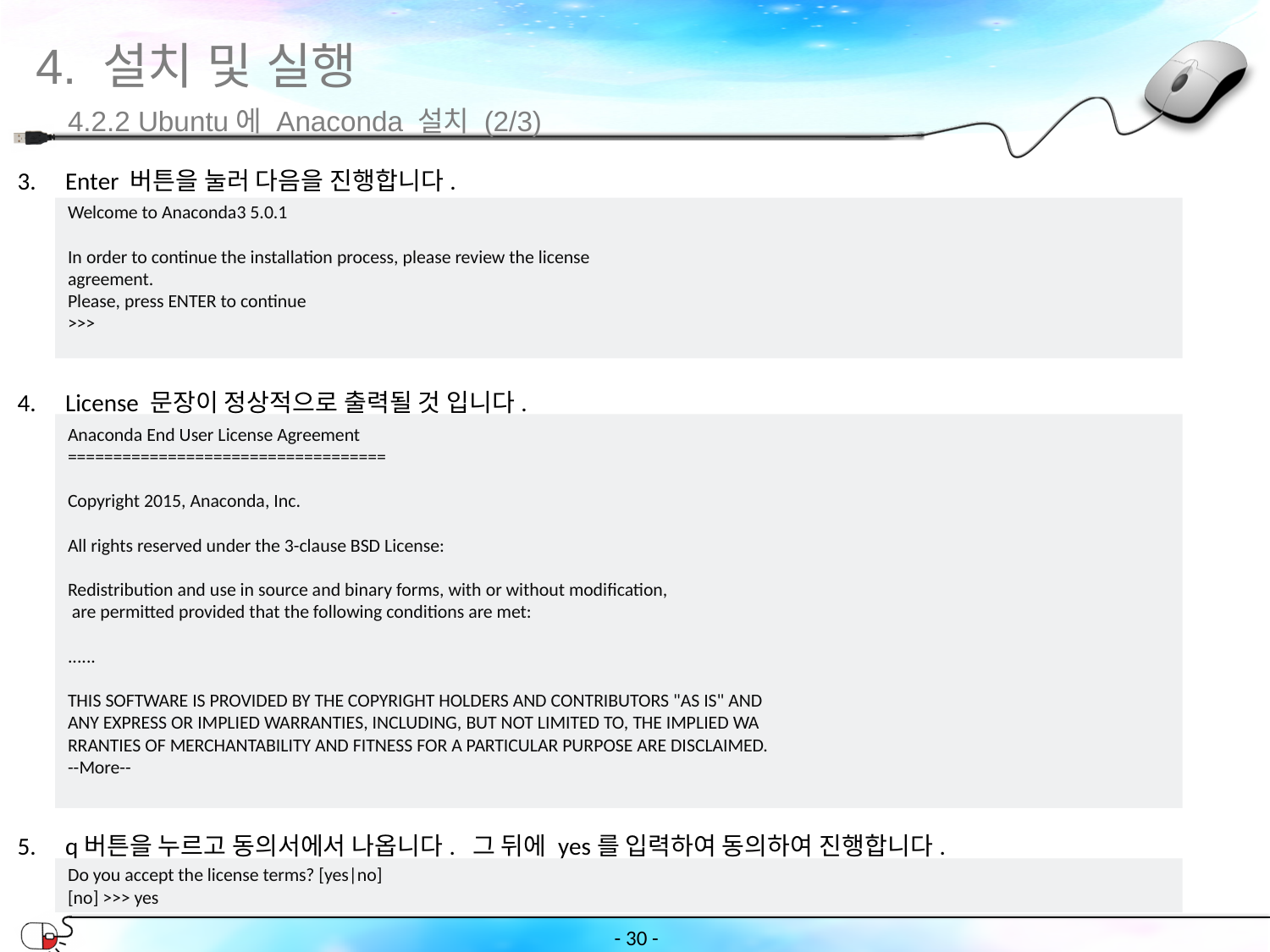

4. 설치 및 실행
4.2.2 Ubuntu에 Anaconda 설치 (2/3)

Enter 버튼을 눌러 다음을 진행합니다.

License 문장이 정상적으로 출력될 것 입니다.

q버튼을 누르고 동의서에서 나옵니다.  그 뒤에 yes를 입력하여 동의하여 진행합니다.

Welcome to Anaconda3 5.0.1

In order to continue the installation process, please review the license
agreement.
Please, press ENTER to continue
>>>

Anaconda End User License Agreement
===================================

Copyright 2015, Anaconda, Inc.

All rights reserved under the 3-clause BSD License:

Redistribution and use in source and binary forms, with or without modification,
 are permitted provided that the following conditions are met:

......

THIS SOFTWARE IS PROVIDED BY THE COPYRIGHT HOLDERS AND CONTRIBUTORS "AS IS" AND
ANY EXPRESS OR IMPLIED WARRANTIES, INCLUDING, BUT NOT LIMITED TO, THE IMPLIED WA
RRANTIES OF MERCHANTABILITY AND FITNESS FOR A PARTICULAR PURPOSE ARE DISCLAIMED.
--More--

Do you accept the license terms? [yes|no]
[no] >>> yes
출처 : 위키피디아
- 30 -